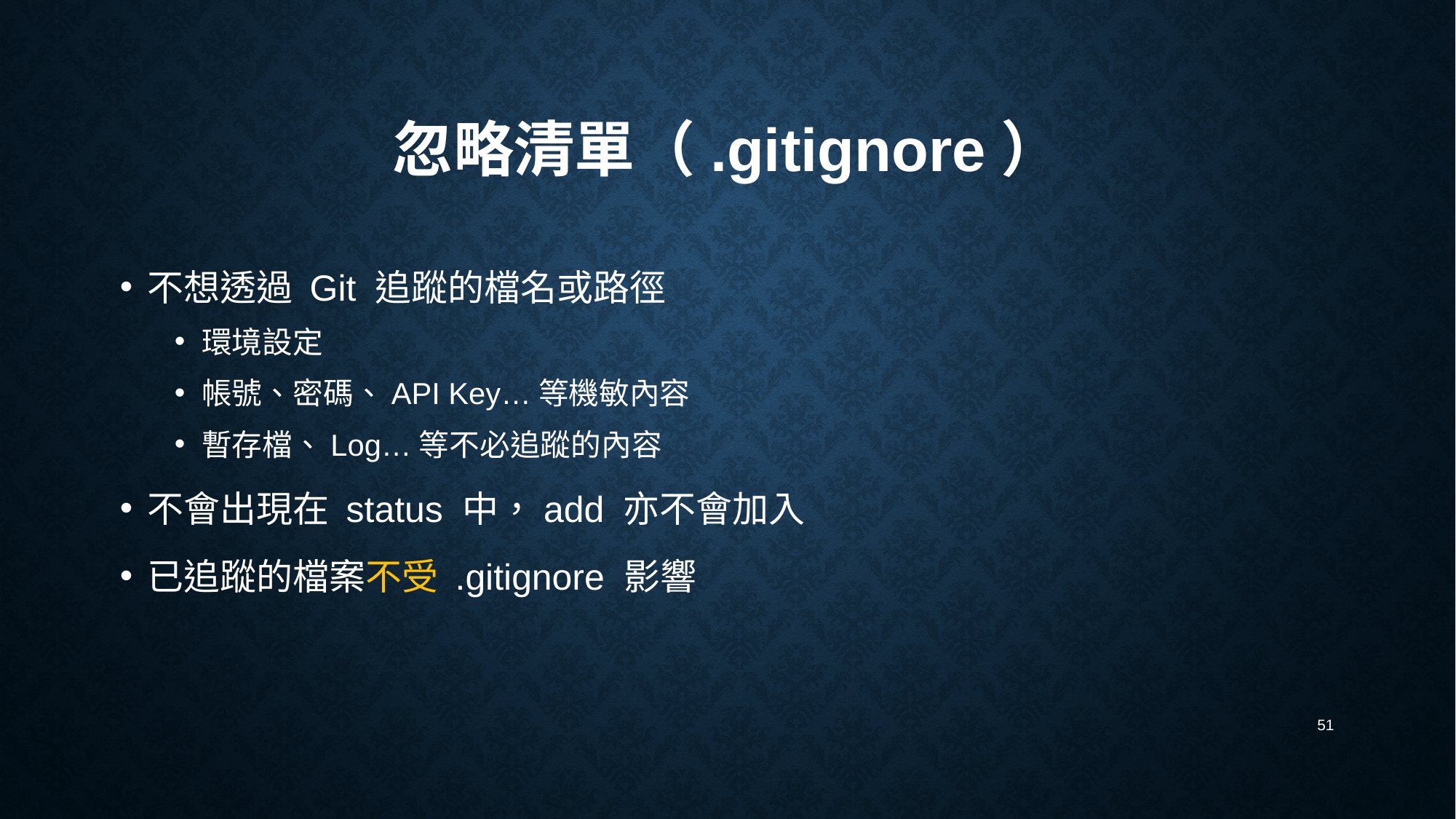

# 忽略清單（.gitignore）
不想透過 Git 追蹤的檔名或路徑
環境設定
帳號、密碼、API Key…等機敏內容
暫存檔、Log…等不必追蹤的內容
不會出現在 status 中，add 亦不會加入
已追蹤的檔案不受 .gitignore 影響
51